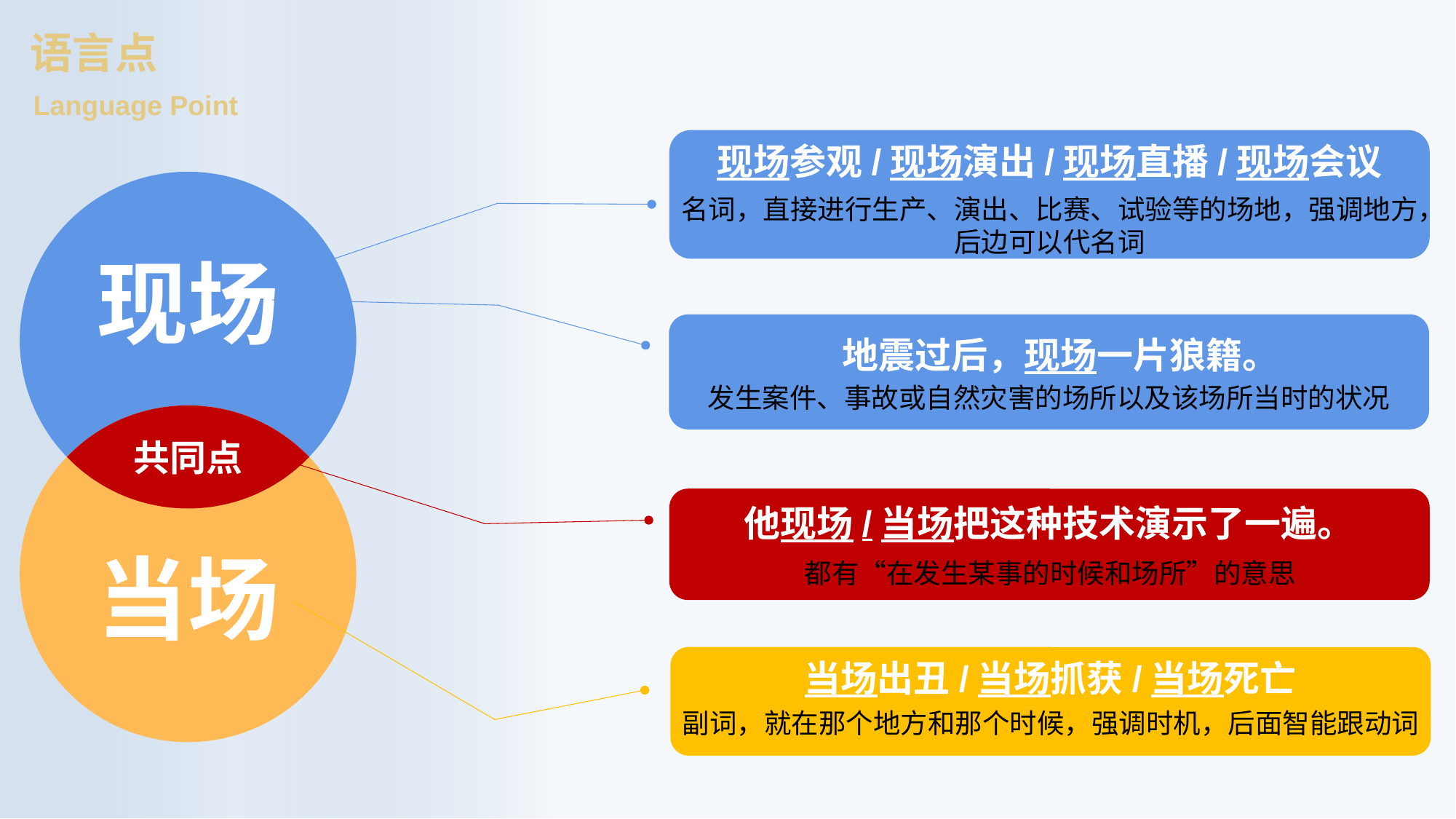

语言点
Language Point

现场参观/现场演出/现场直播/现场会议

名词，直接进行生产、演出、比赛、试验等的场地，强调地方，后边可以代名词
现场
地震过后，现场一片狼籍。

发生案件、事故或自然灾害的场所以及该场所当时的状况

共同点

他现场/当场把这种技术演示了一遍。
当场
都有“在发生某事的时候和场所”的意思

当场出丑/当场抓获/当场死亡
副词，就在那个地方和那个时候，强调时机，后面智能跟动词